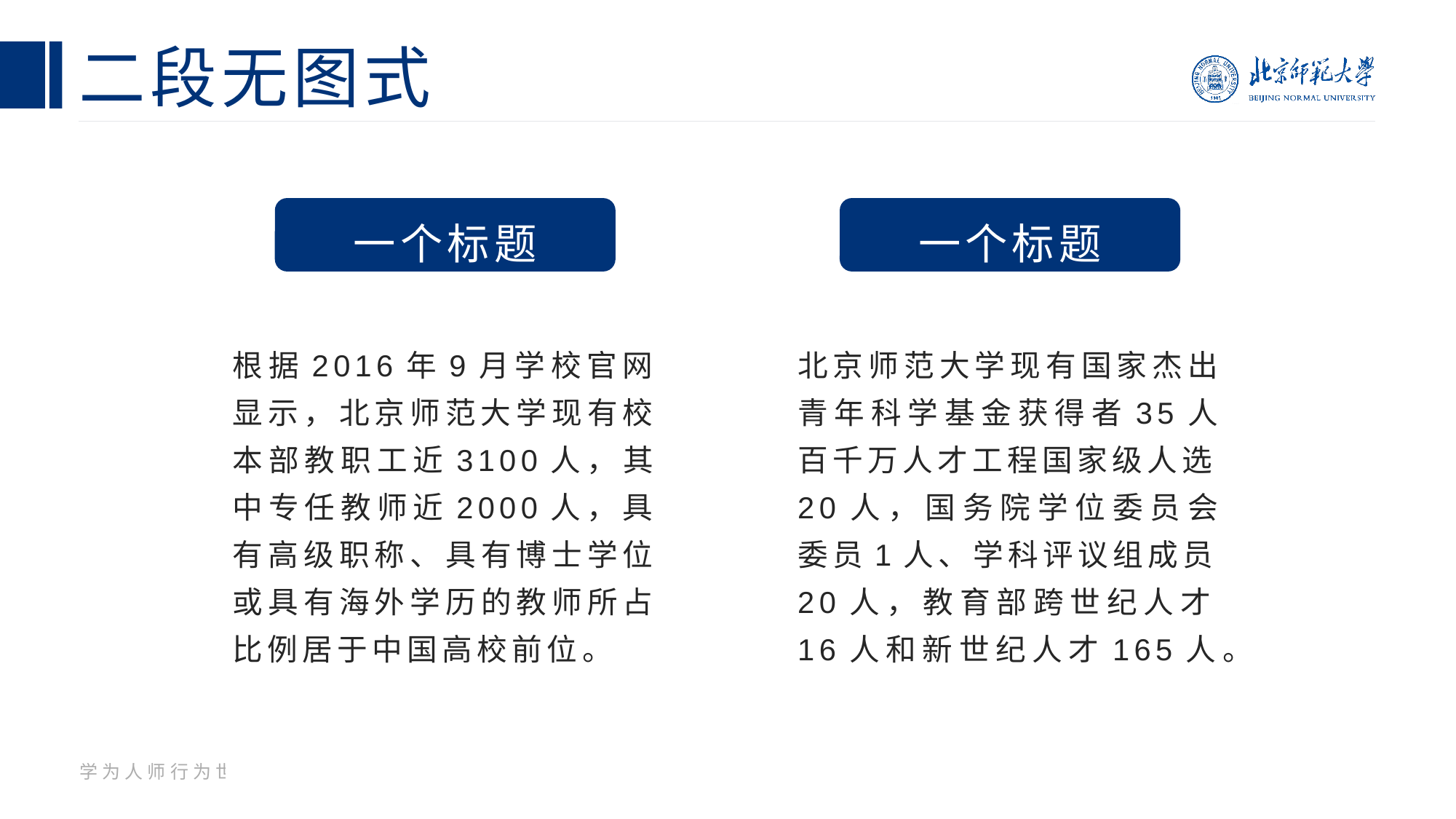

# 二段无图式
一个标题
一个标题
根据2016年9月学校官网显示，北京师范大学现有校本部教职工近3100人，其中专任教师近2000人，具有高级职称、具有博士学位或具有海外学历的教师所占比例居于中国高校前位。
北京师范大学现有国家杰出青年科学基金获得者35人百千万人才工程国家级人选20人，国务院学位委员会委员1人、学科评议组成员20人，教育部跨世纪人才16人和新世纪人才165人。